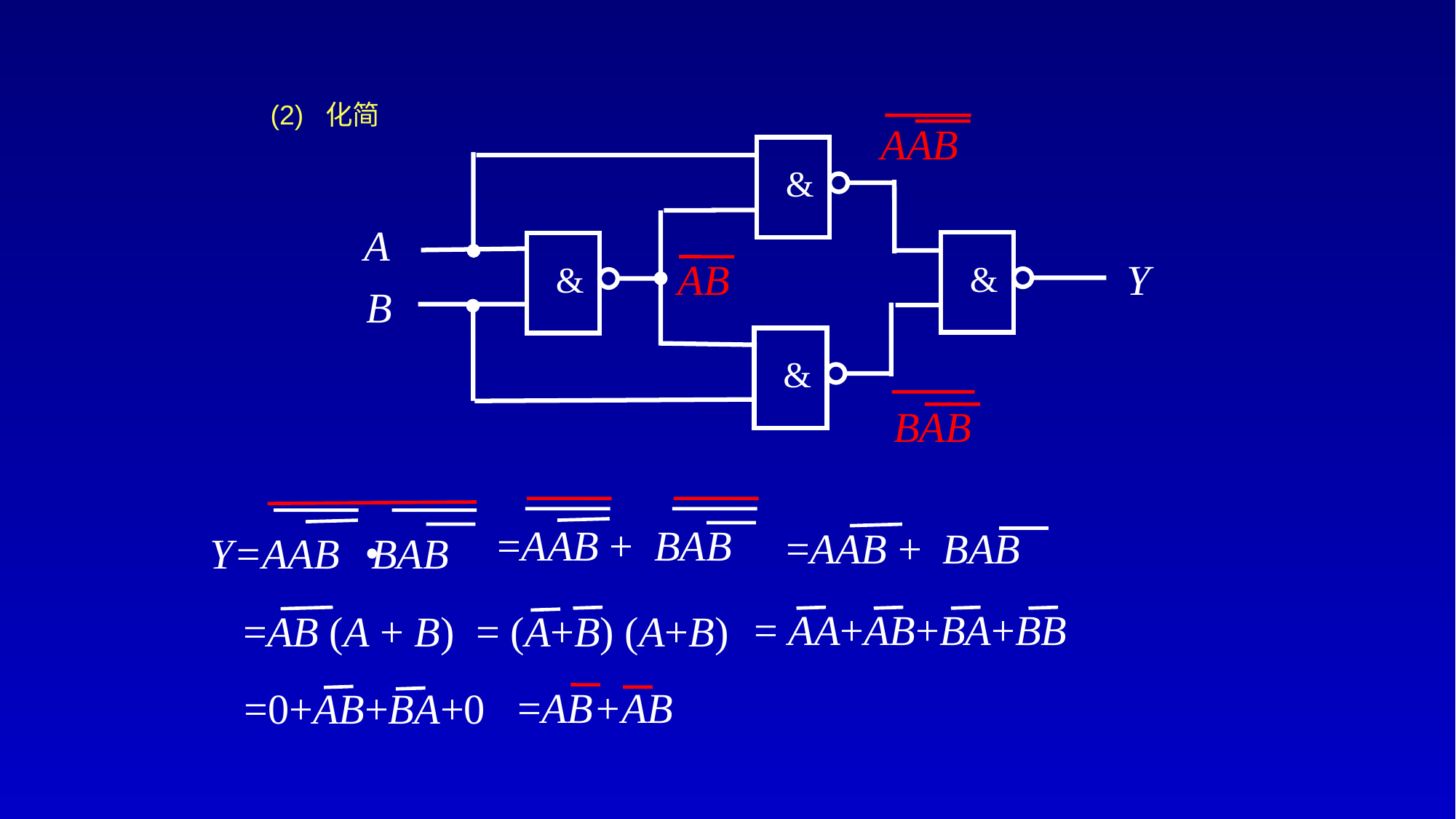

(2)  化简
AAB

&

A

Y

&
&

B

&

AB

BAB

=AAB +  BAB
=AAB +  BAB

Y=AAB   BAB

= AA+AB+BA+BB

=AB (A + B)
= (A+B) (A+B)

=AB+AB
 =0+AB+BA+0